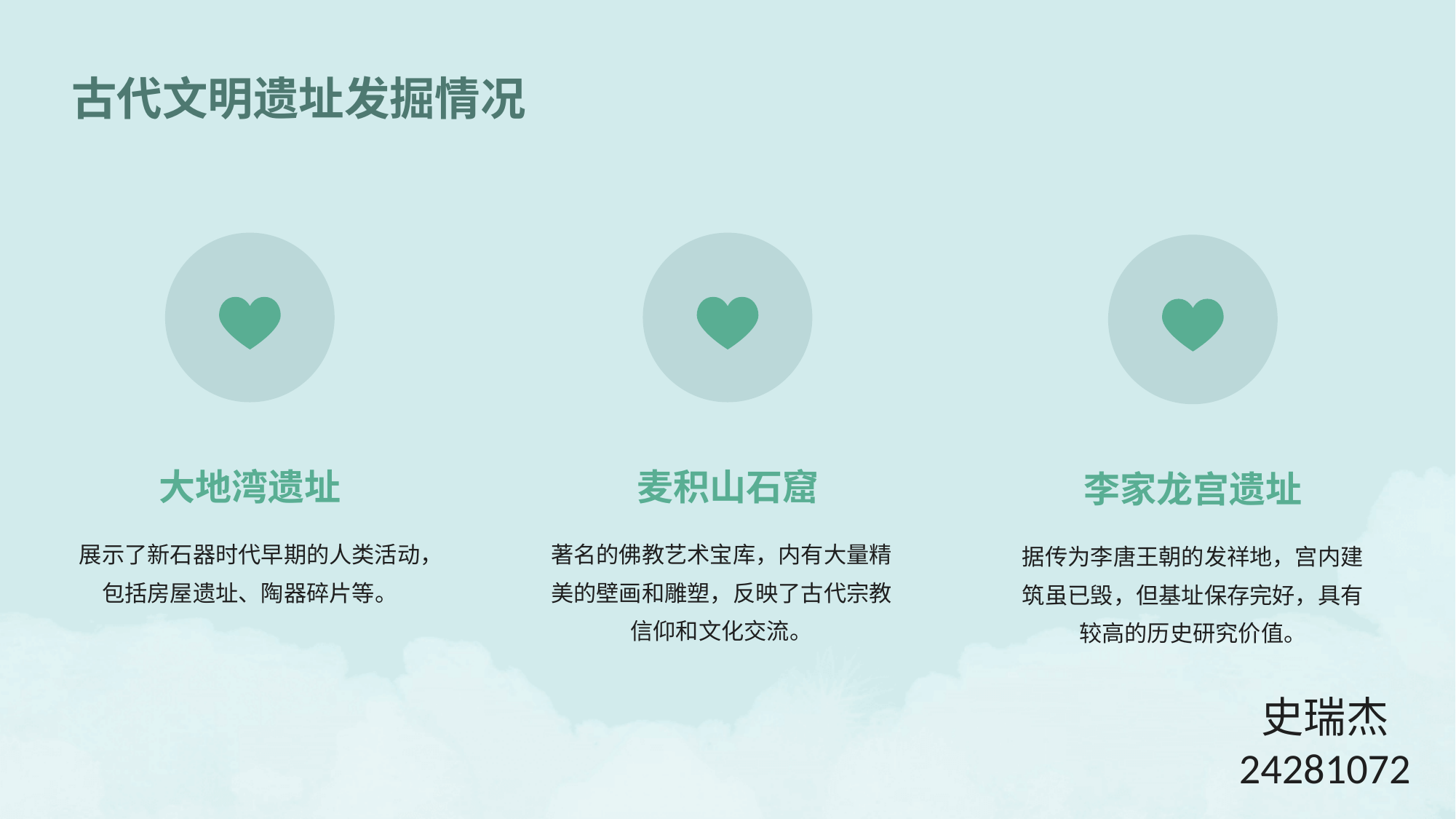

古代文明遗址发掘情况

大地湾遗址
麦积山石窟
李家龙宫遗址
展示了新石器时代早期的人类活动，包括房屋遗址、陶器碎片等。
著名的佛教艺术宝库，内有大量精美的壁画和雕塑，反映了古代宗教信仰和文化交流。
据传为李唐王朝的发祥地，宫内建筑虽已毁，但基址保存完好，具有较高的历史研究价值。